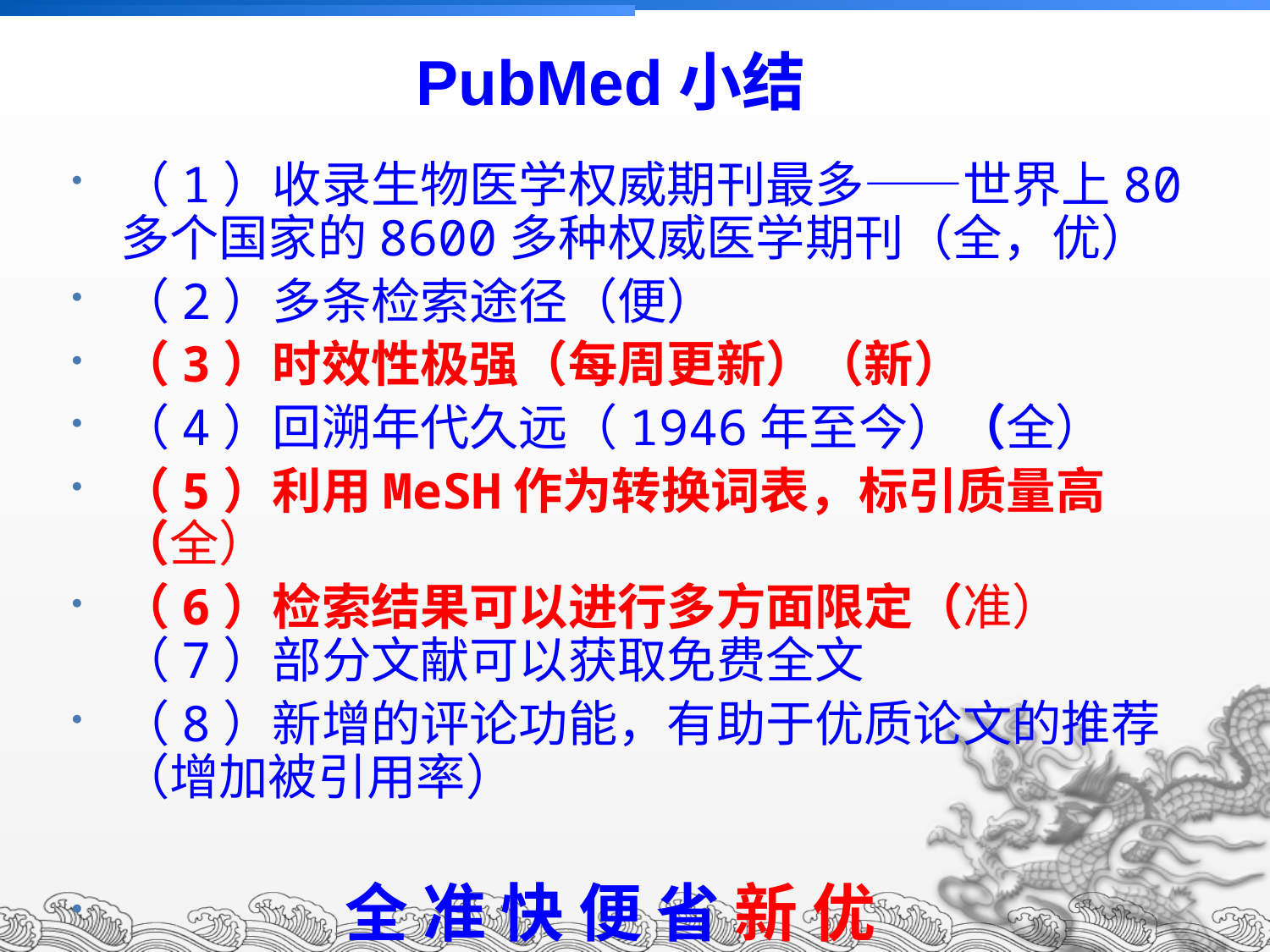

PubMed小结

（1）收录生物医学权威期刊最多——世界上80多个国家的8600多种权威医学期刊（全，优）
（2）多条检索途径（便）
（3）时效性极强（每周更新）（新）
（4）回溯年代久远（1946年至今）（全）
（5）利用MeSH作为转换词表，标引质量高（全）
（6）检索结果可以进行多方面限定（准）    （7）部分文献可以获取免费全文
（8）新增的评论功能，有助于优质论文的推荐（增加被引用率）

                   全 准 快 便 省 新 优